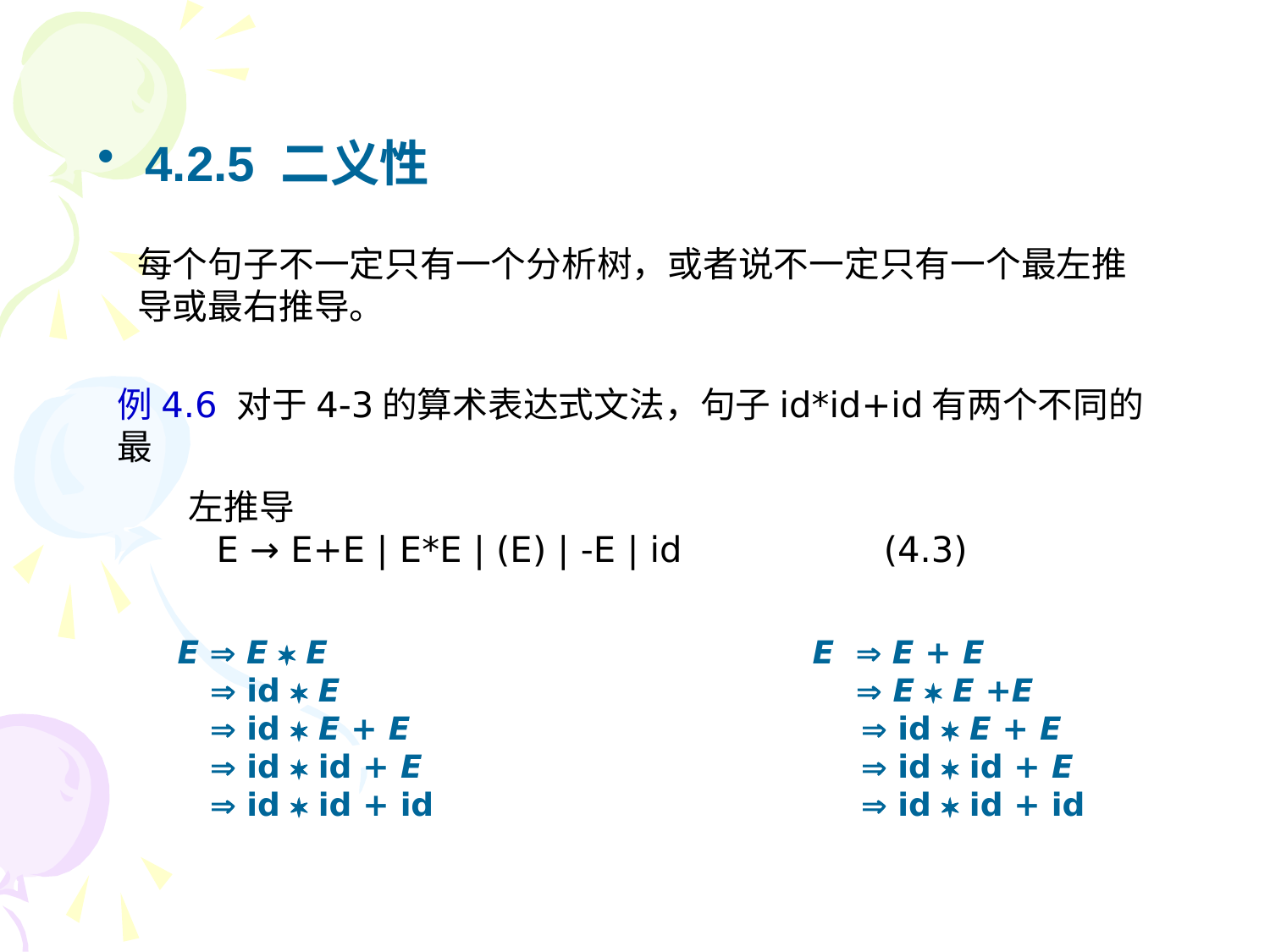

4.2.5 二义性
每个句子不一定只有一个分析树，或者说不一定只有一个最左推导或最右推导。
例4.6 对于4-3的算术表达式文法，句子id*id+id有两个不同的最
        左推导
E → E+E | E*E | (E) | -E | id                  (4.3)
E ⇒ E ∗ E 				E  ⇒ E + E
   ⇒ id ∗ E				    ⇒ E ∗ E +E
   ⇒ id ∗ E + E			                ⇒ id ∗ E + E
   ⇒ id ∗ id + E			                ⇒ id ∗ id + E
   ⇒ id ∗ id + id		                ⇒ id ∗ id + id
24